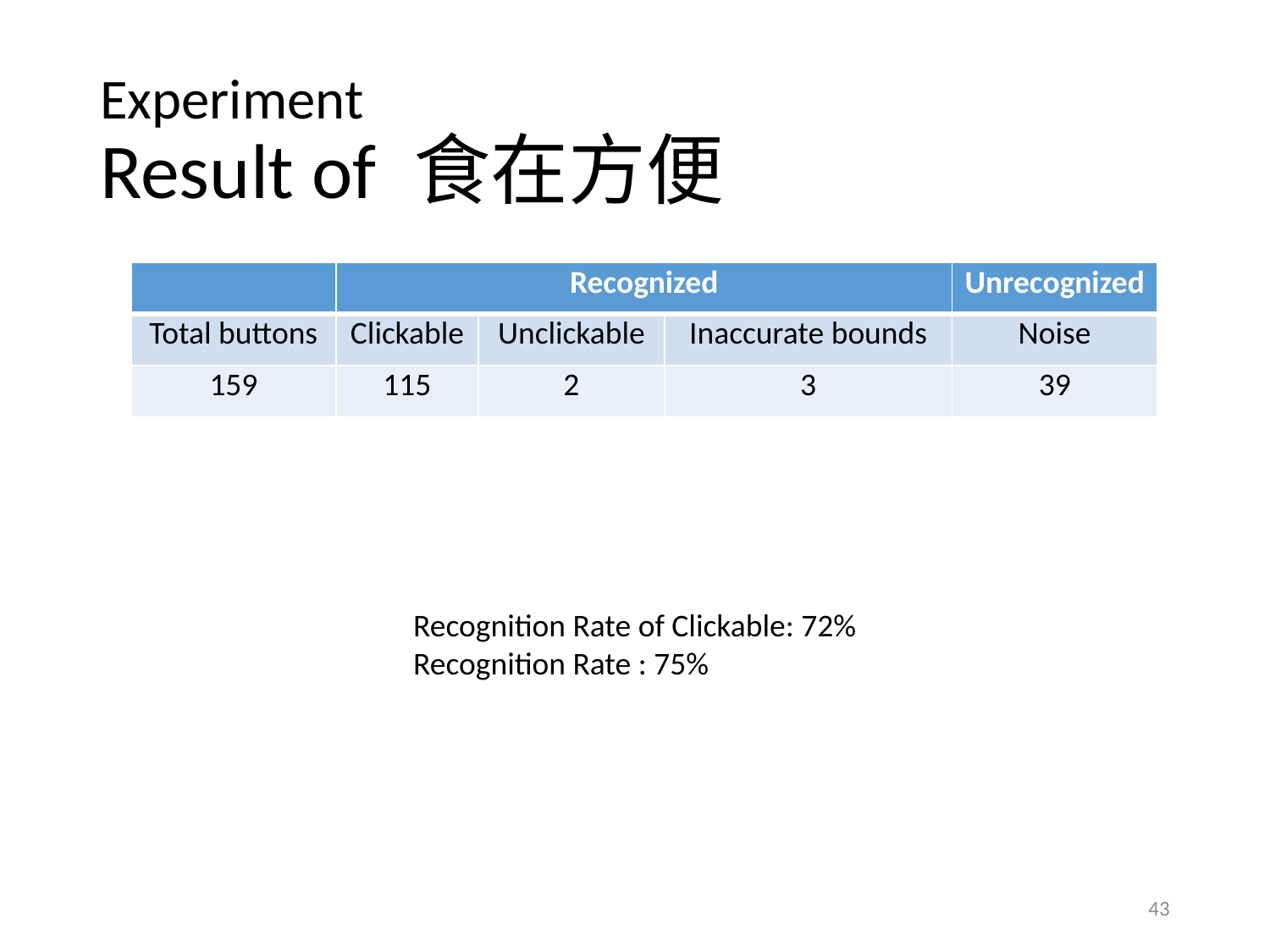

# Experiment Result of 食在方便
|  | Recognized |  |  | Unrecognized |
| --- | --- | --- | --- | --- |
| Total buttons | Clickable | Unclickable | Inaccurate bounds | Noise |
| 159 | 115 | 2 | 3 | 39 |
Recognition Rate of Clickable: 72%
Recognition Rate : 75%
43